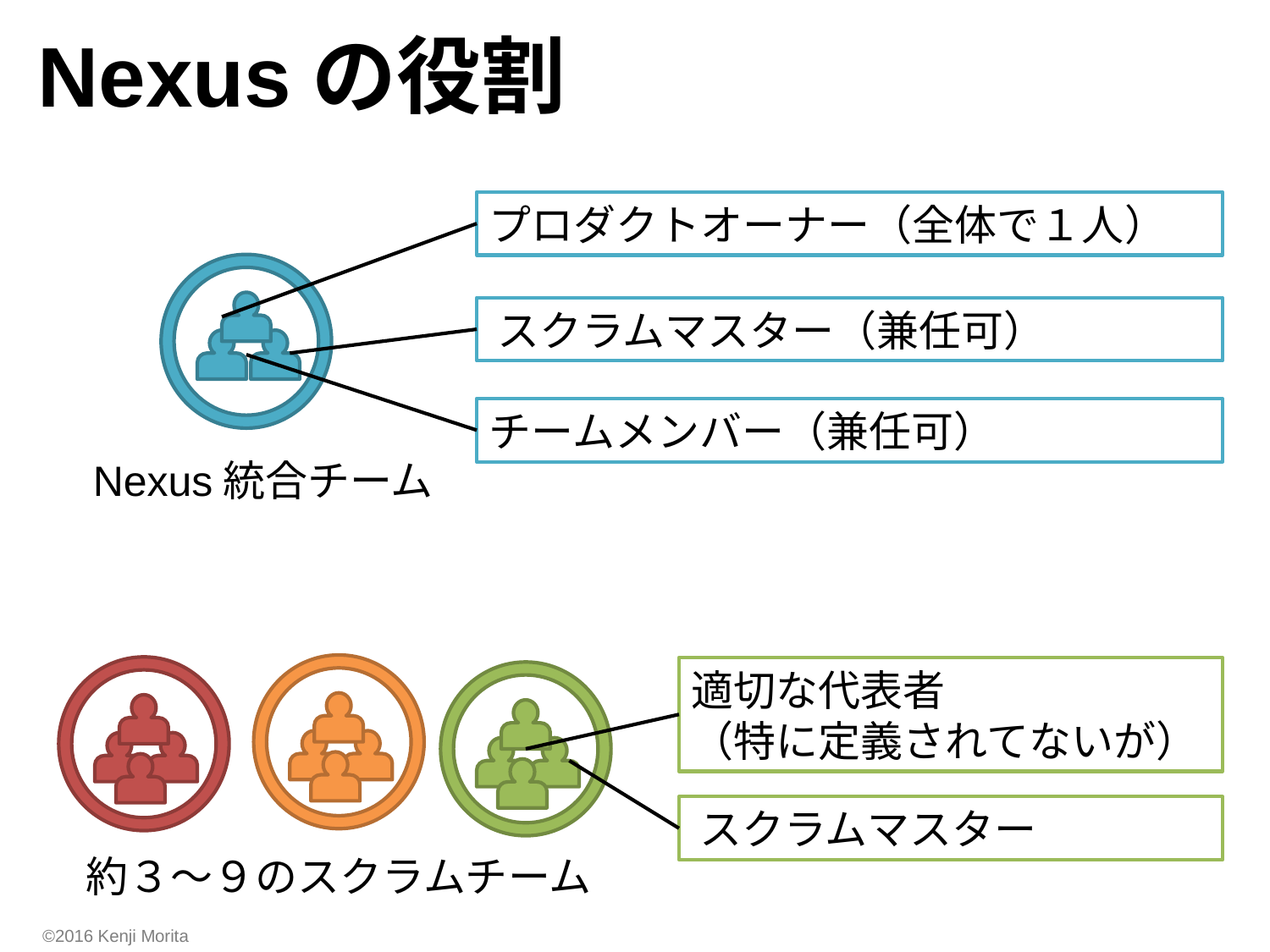

# Nexusの役割
プロダクトオーナー（全体で１人）

スクラムマスター（兼任可）
チームメンバー（兼任可）
Nexus統合チーム

適切な代表者
（特に定義されてないが）

スクラムマスター
約３〜９のスクラムチーム